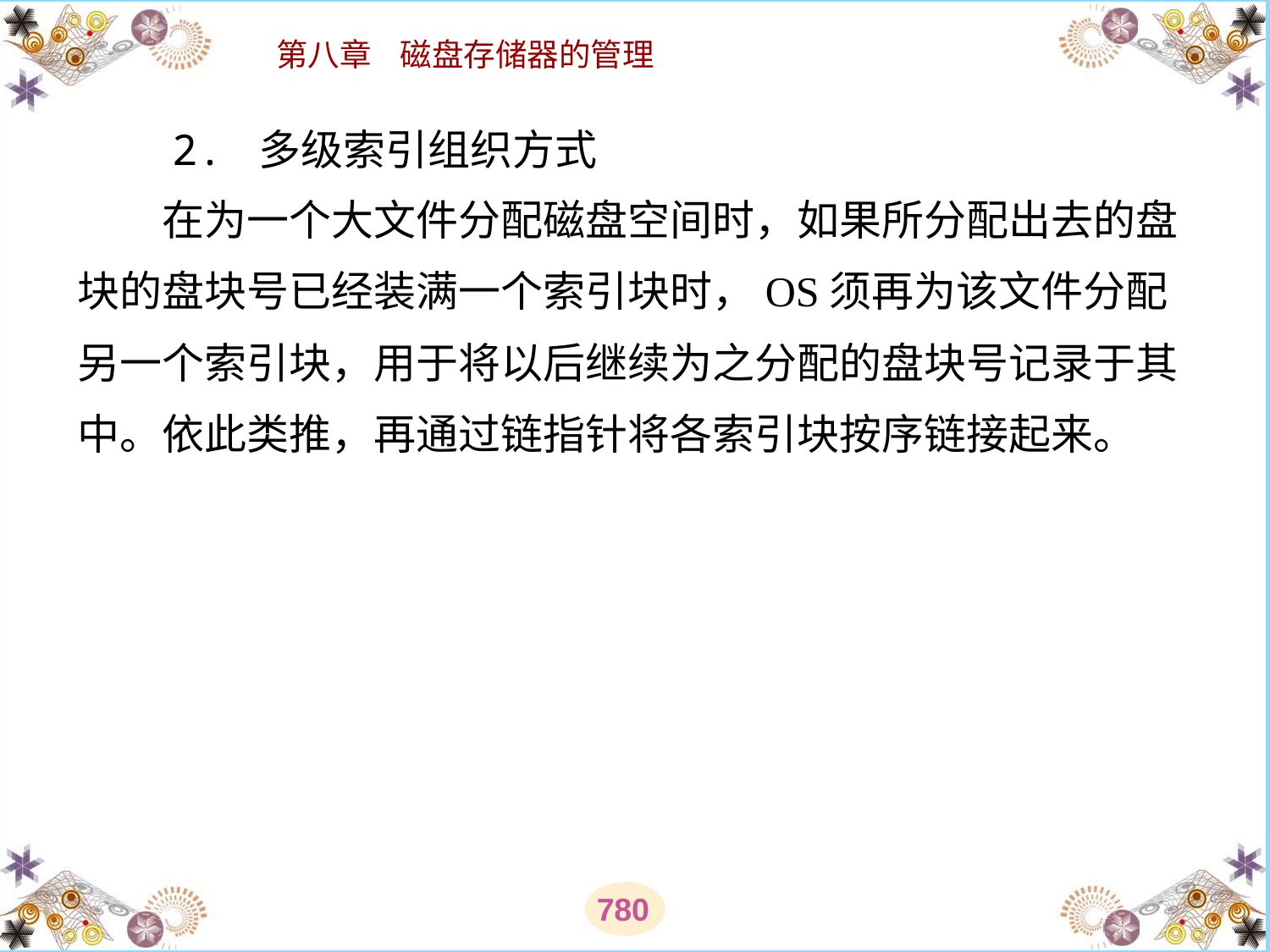

# 2. 多级索引组织方式 　　在为一个大文件分配磁盘空间时，如果所分配出去的盘块的盘块号已经装满一个索引块时，OS须再为该文件分配另一个索引块，用于将以后继续为之分配的盘块号记录于其中。依此类推，再通过链指针将各索引块按序链接起来。